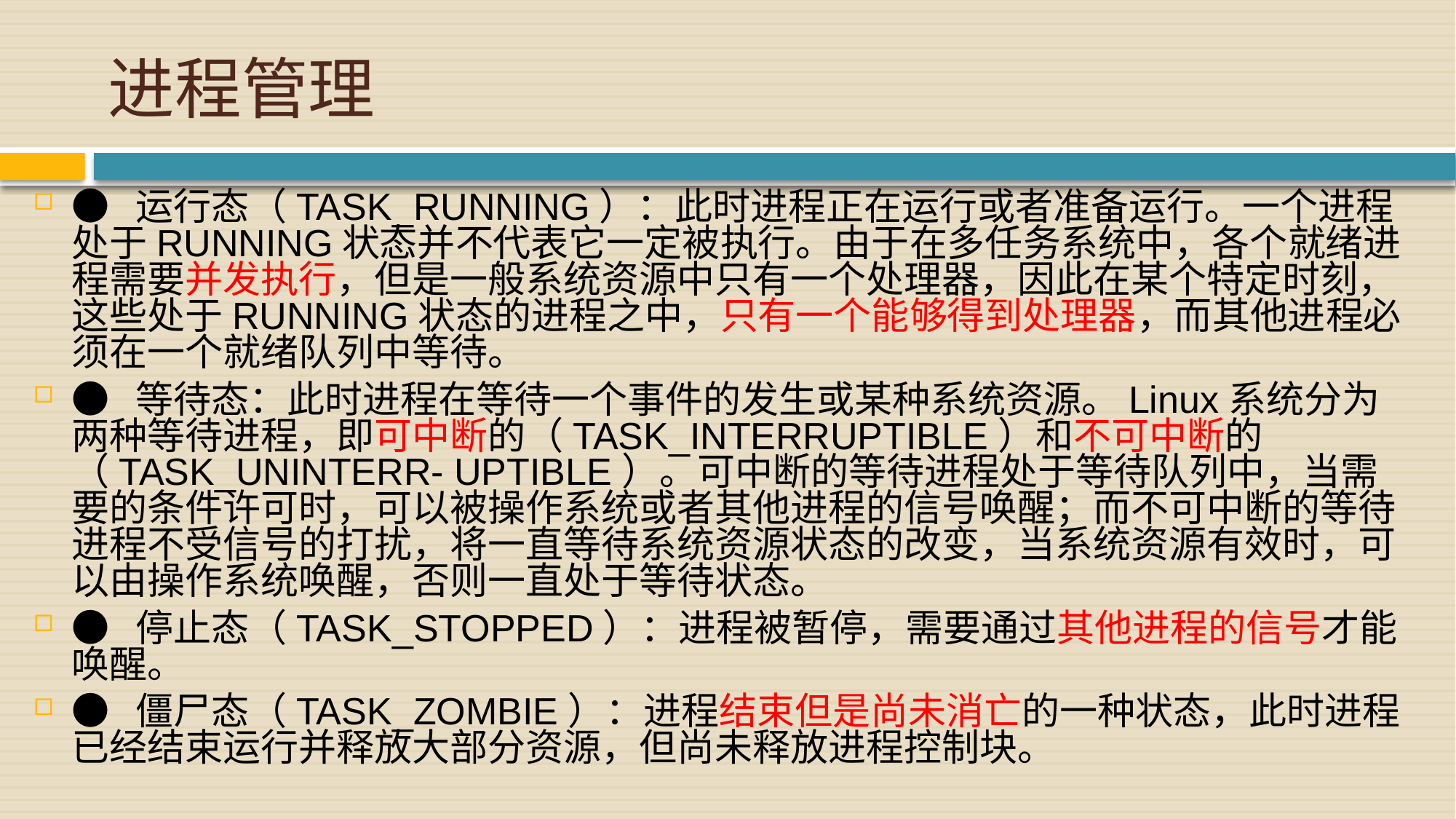

# 进程管理
●  运行态（TASK_RUNNING）：此时进程正在运行或者准备运行。一个进程处于RUNNING状态并不代表它一定被执行。由于在多任务系统中，各个就绪进程需要并发执行，但是一般系统资源中只有一个处理器，因此在某个特定时刻，这些处于RUNNING状态的进程之中，只有一个能够得到处理器，而其他进程必须在一个就绪队列中等待。
●  等待态：此时进程在等待一个事件的发生或某种系统资源。Linux系统分为两种等待进程，即可中断的（TASK_INTERRUPTIBLE）和不可中断的（TASK_UNINTERR- UPTIBLE）。可中断的等待进程处于等待队列中，当需要的条件许可时，可以被操作系统或者其他进程的信号唤醒；而不可中断的等待进程不受信号的打扰，将一直等待系统资源状态的改变，当系统资源有效时，可以由操作系统唤醒，否则一直处于等待状态。
●  停止态（TASK_STOPPED）：进程被暂停，需要通过其他进程的信号才能唤醒。
●  僵尸态（TASK_ZOMBIE）：进程结束但是尚未消亡的一种状态，此时进程已经结束运行并释放大部分资源，但尚未释放进程控制块。